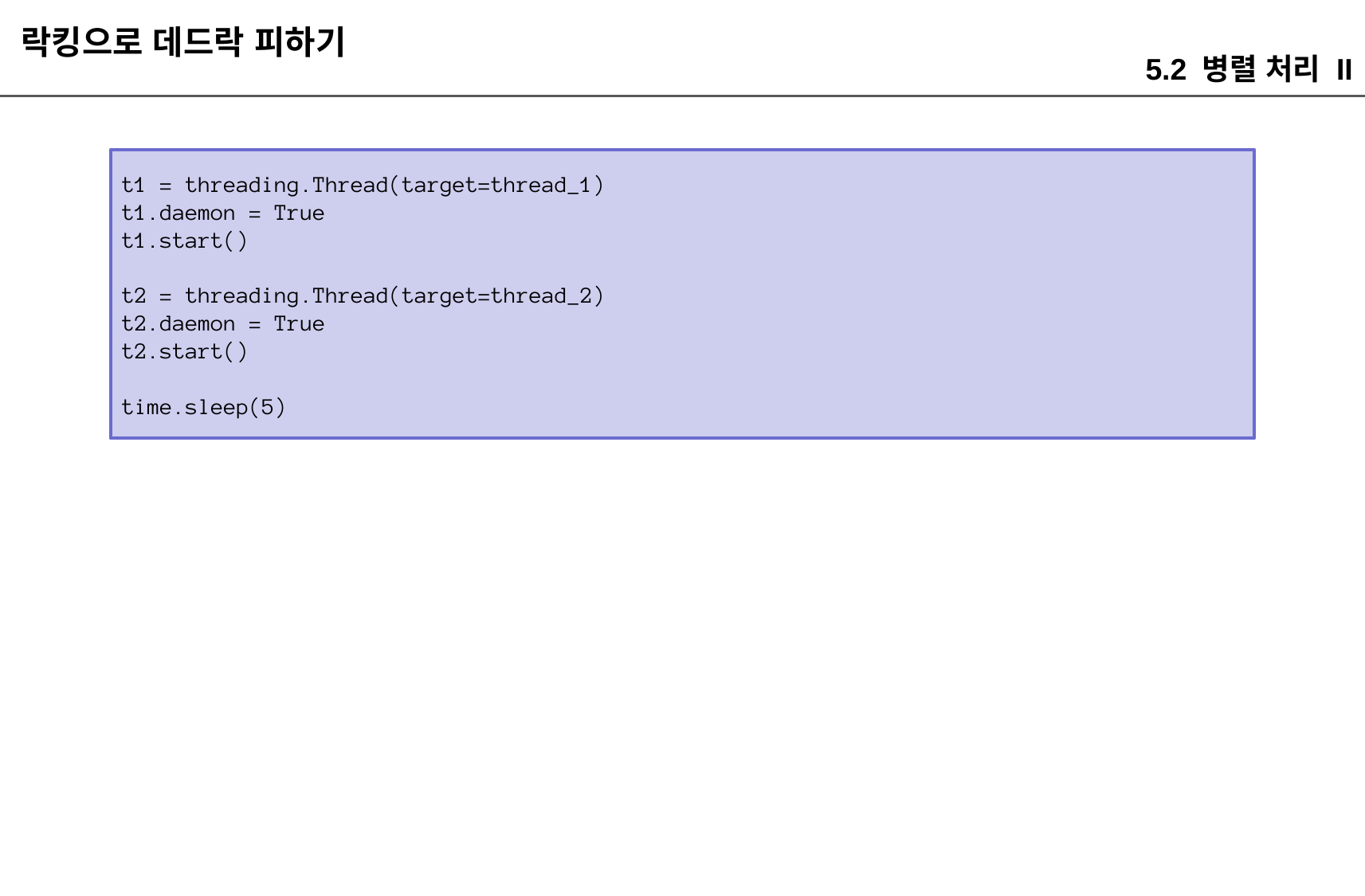

락킹으로 데드락 피하기
5.2 병렬 처리 II
t1 = threading.Thread(target=thread_1)
t1.daemon = True
t1.start()

t2 = threading.Thread(target=thread_2)
t2.daemon = True
t2.start()

time.sleep(5)